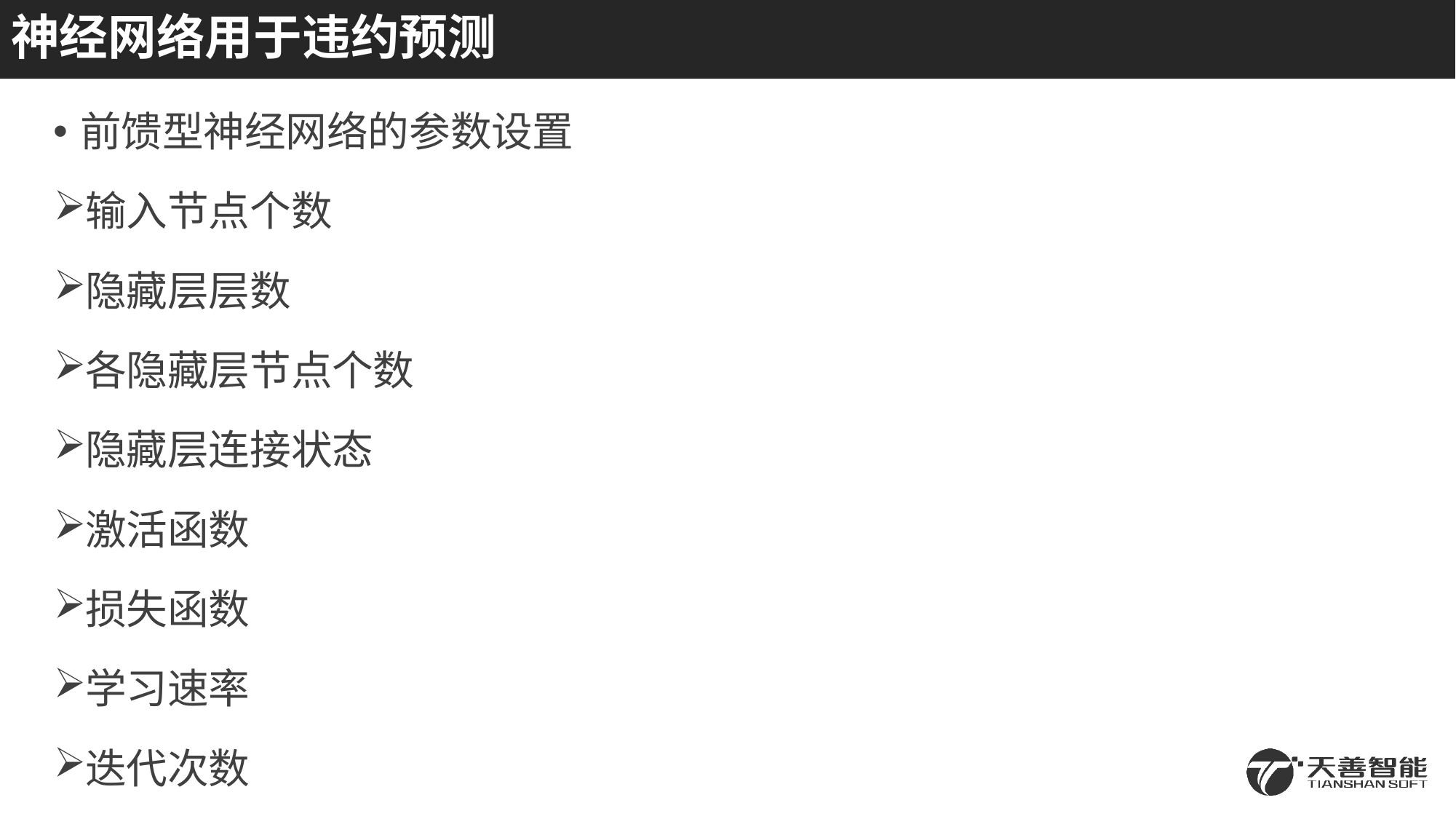

# 神经网络用于违约预测
前馈型神经网络的参数设置
输入节点个数
隐藏层层数
各隐藏层节点个数
隐藏层连接状态
激活函数
损失函数
学习速率
迭代次数